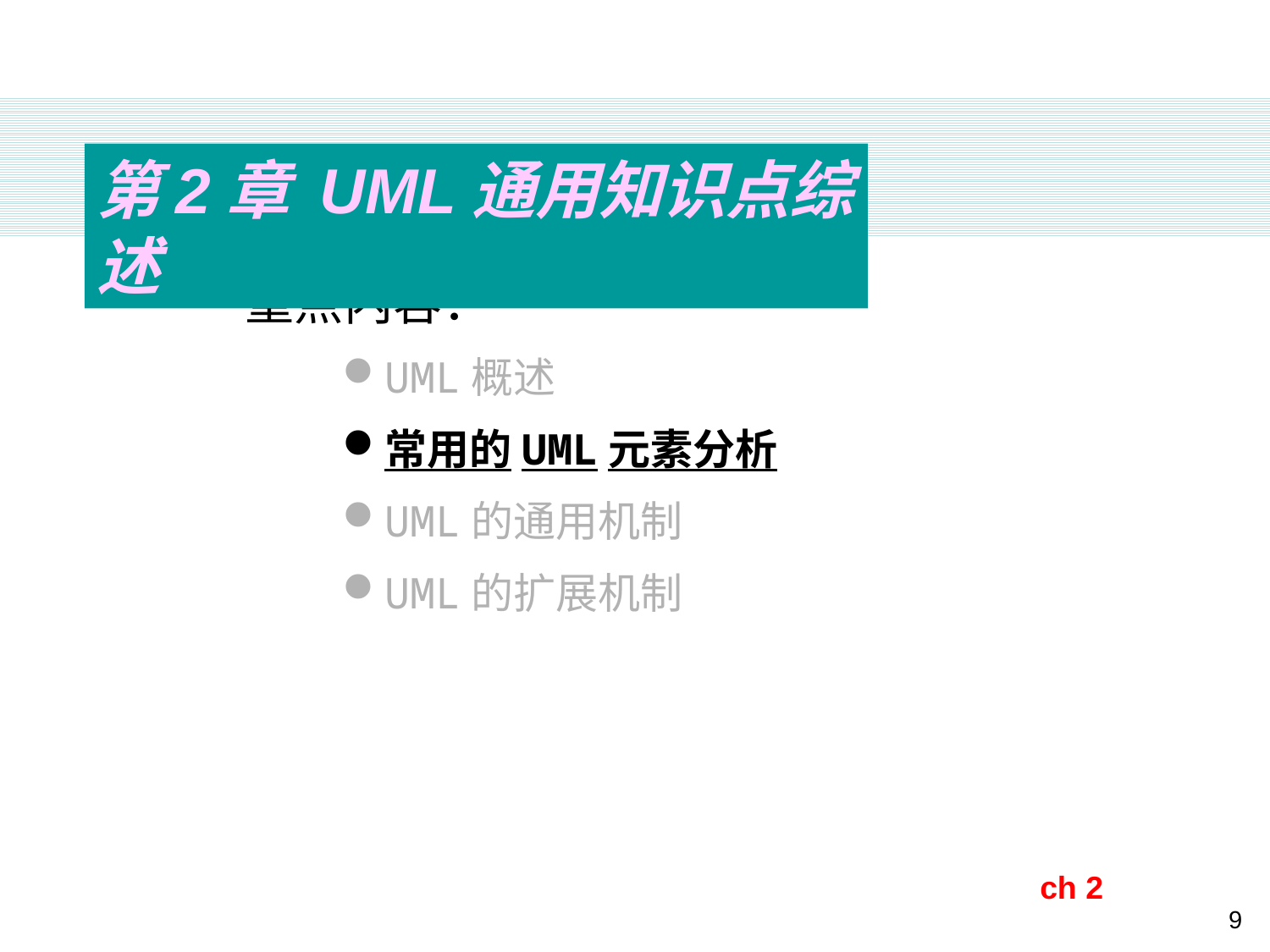

第2章 UML通用知识点综述
重点内容：
UML概述
常用的UML元素分析
UML的通用机制
UML的扩展机制
ch 2
9